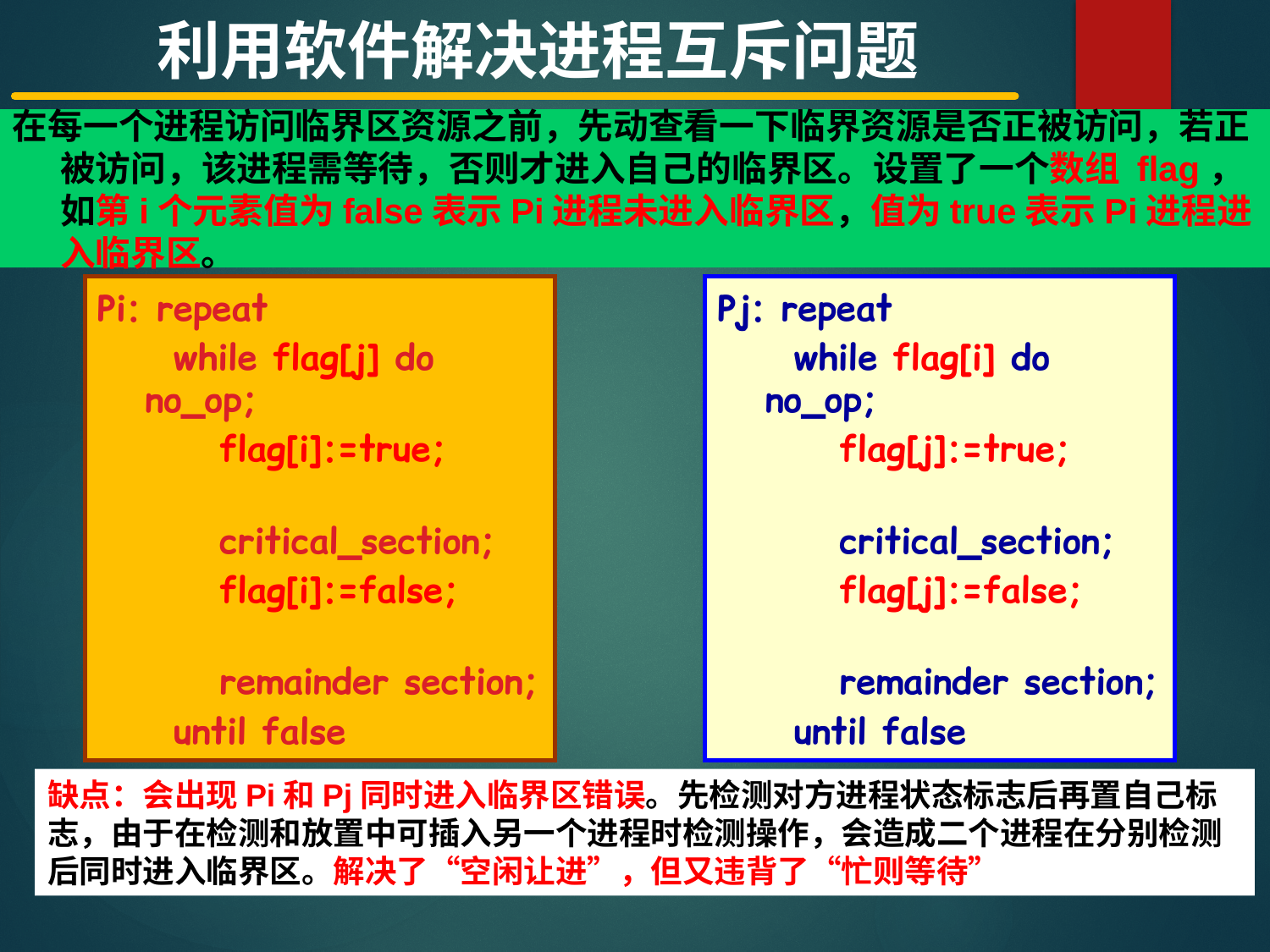

利用软件解决进程互斥问题
在每一个进程访问临界区资源之前，先动查看一下临界资源是否正被访问，若正被访问，该进程需等待，否则才进入自己的临界区。设置了一个数组 flag，如第i个元素值为false表示Pi进程未进入临界区，值为true表示Pi进程进入临界区。
Pi: repeat
     while flag[j] do no_op;
        flag[i]:=true;
        critical_section;
        flag[i]:=false;
        remainder section;
     until false
Pj: repeat
     while flag[i] do no_op;
        flag[j]:=true;
        critical_section;
        flag[j]:=false;
        remainder section;
     until false
缺点：会出现Pi和Pj同时进入临界区错误。先检测对方进程状态标志后再置自己标志，由于在检测和放置中可插入另一个进程时检测操作，会造成二个进程在分别检测后同时进入临界区。解决了“空闲让进”，但又违背了“忙则等待”